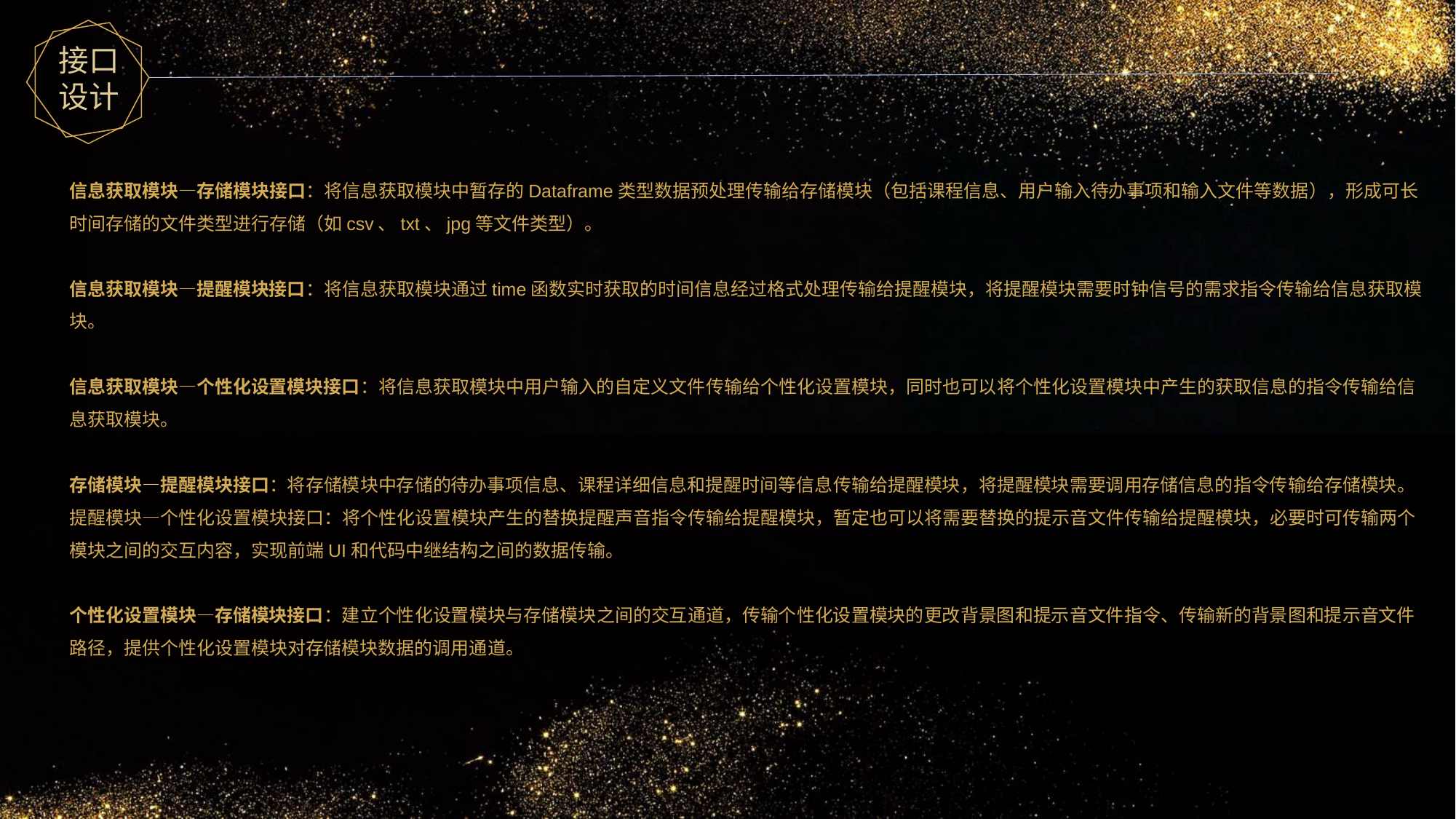

接口设计
信息获取模块—存储模块接口：将信息获取模块中暂存的Dataframe类型数据预处理传输给存储模块（包括课程信息、用户输入待办事项和输入文件等数据），形成可长时间存储的文件类型进行存储（如csv、txt、jpg等文件类型）。

信息获取模块—提醒模块接口：将信息获取模块通过time函数实时获取的时间信息经过格式处理传输给提醒模块，将提醒模块需要时钟信号的需求指令传输给信息获取模块。

信息获取模块—个性化设置模块接口：将信息获取模块中用户输入的自定义文件传输给个性化设置模块，同时也可以将个性化设置模块中产生的获取信息的指令传输给信息获取模块。

存储模块—提醒模块接口：将存储模块中存储的待办事项信息、课程详细信息和提醒时间等信息传输给提醒模块，将提醒模块需要调用存储信息的指令传输给存储模块。
提醒模块—个性化设置模块接口：将个性化设置模块产生的替换提醒声音指令传输给提醒模块，暂定也可以将需要替换的提示音文件传输给提醒模块，必要时可传输两个模块之间的交互内容，实现前端UI和代码中继结构之间的数据传输。

个性化设置模块—存储模块接口：建立个性化设置模块与存储模块之间的交互通道，传输个性化设置模块的更改背景图和提示音文件指令、传输新的背景图和提示音文件路径，提供个性化设置模块对存储模块数据的调用通道。